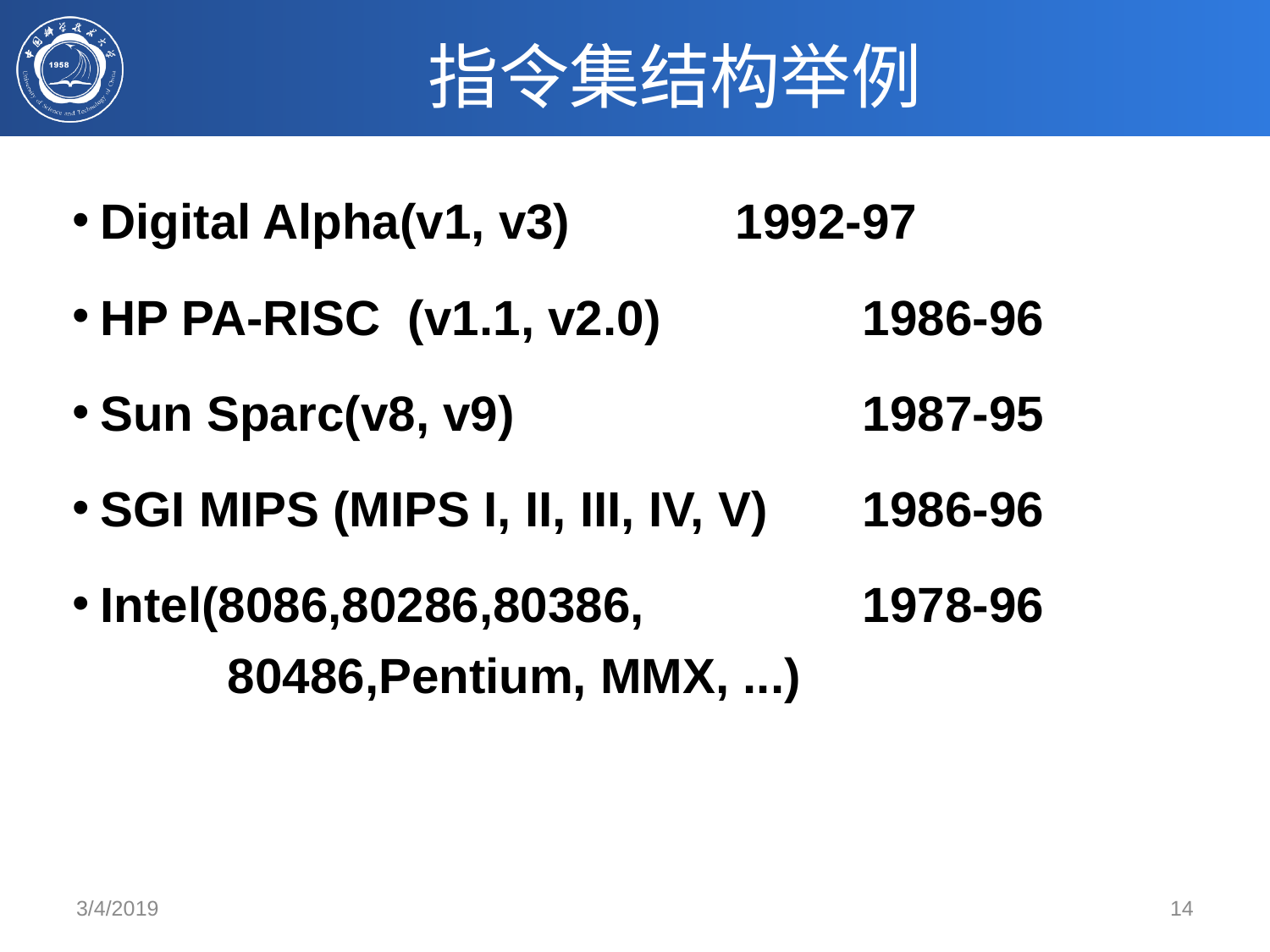

# 指令集结构举例
Digital Alpha(v1, v3)		1992-97
HP PA-RISC  (v1.1, v2.0)		1986-96
Sun Sparc(v8, v9)			1987-95
SGI MIPS (MIPS I, II, III, IV, V)	1986-96
Intel(8086,80286,80386,		1978-96
	80486,Pentium, MMX, ...)
3/4/2019
14